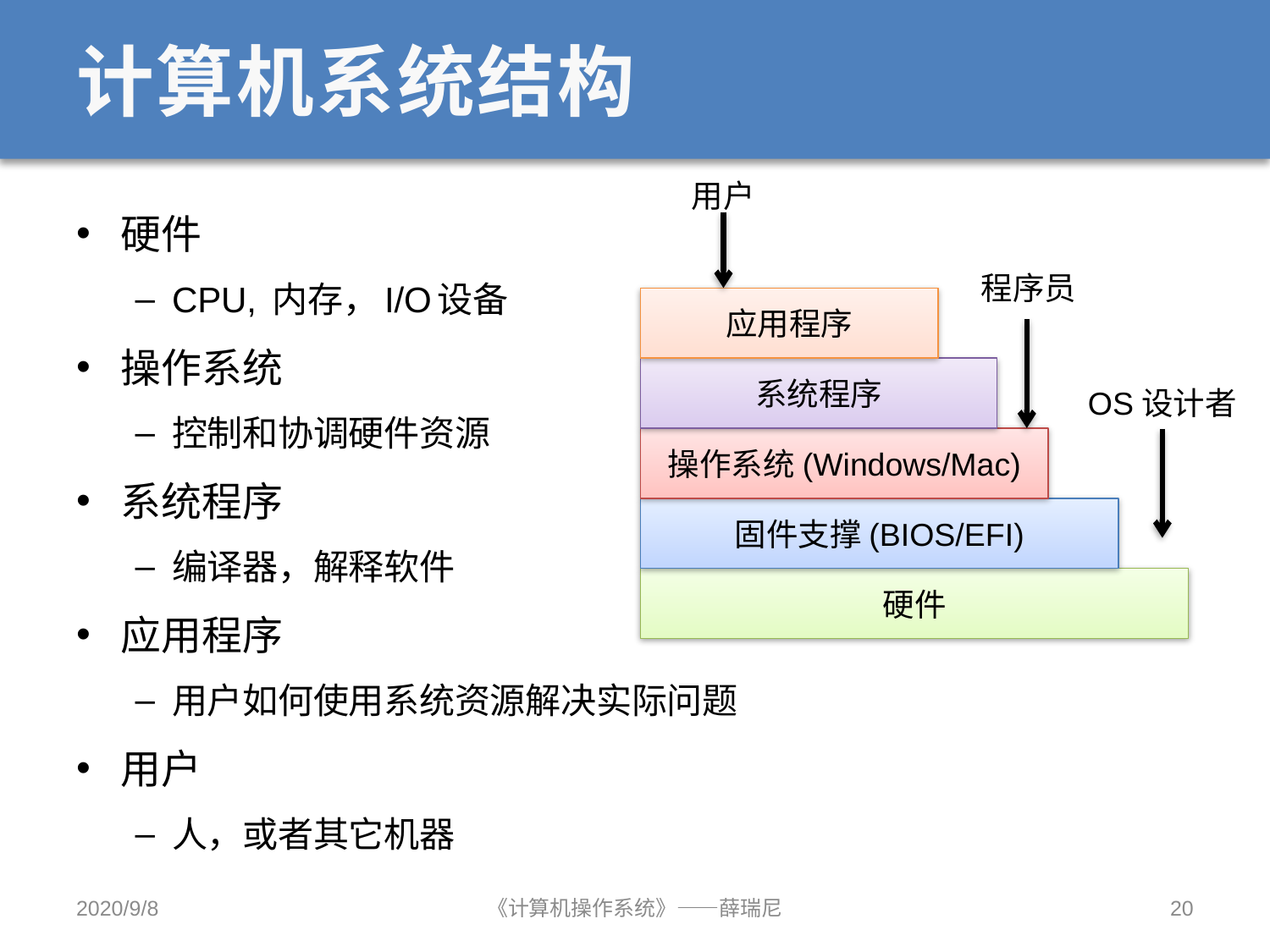

# 计算机系统结构
用户
硬件
CPU, 内存，I/O设备
操作系统
控制和协调硬件资源
系统程序
编译器，解释软件
应用程序
用户如何使用系统资源解决实际问题
用户
人，或者其它机器

程序员
应用程序
系统程序
OS设计者
操作系统(Windows/Mac)
固件支撑(BIOS/EFI)
硬件
2020/9/8
《计算机操作系统》——薛瑞尼
20